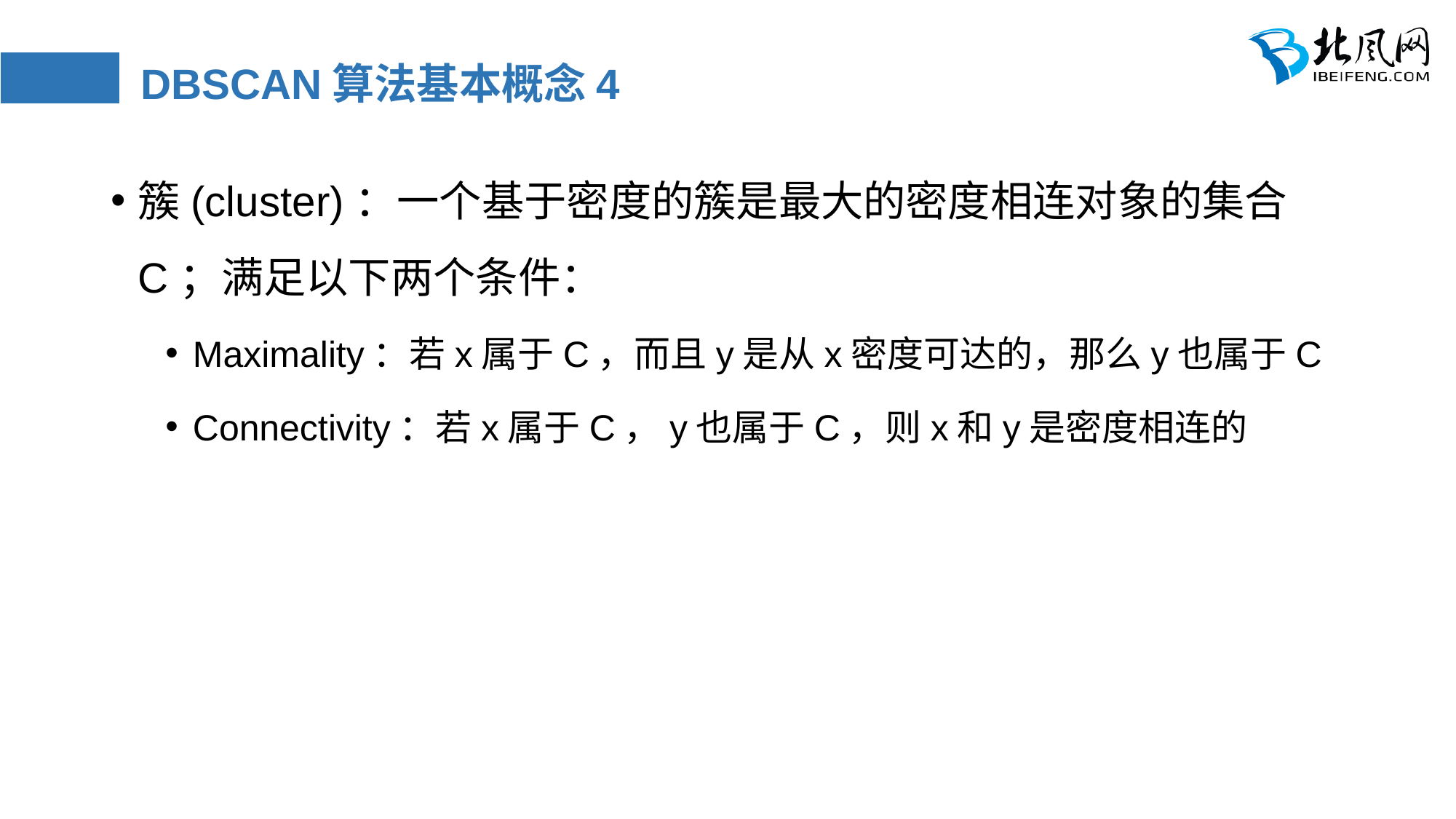

# DBSCAN算法基本概念4
簇(cluster)：一个基于密度的簇是最大的密度相连对象的集合C；满足以下两个条件：
Maximality：若x属于C，而且y是从x密度可达的，那么y也属于C
Connectivity：若x属于C，y也属于C，则x和y是密度相连的